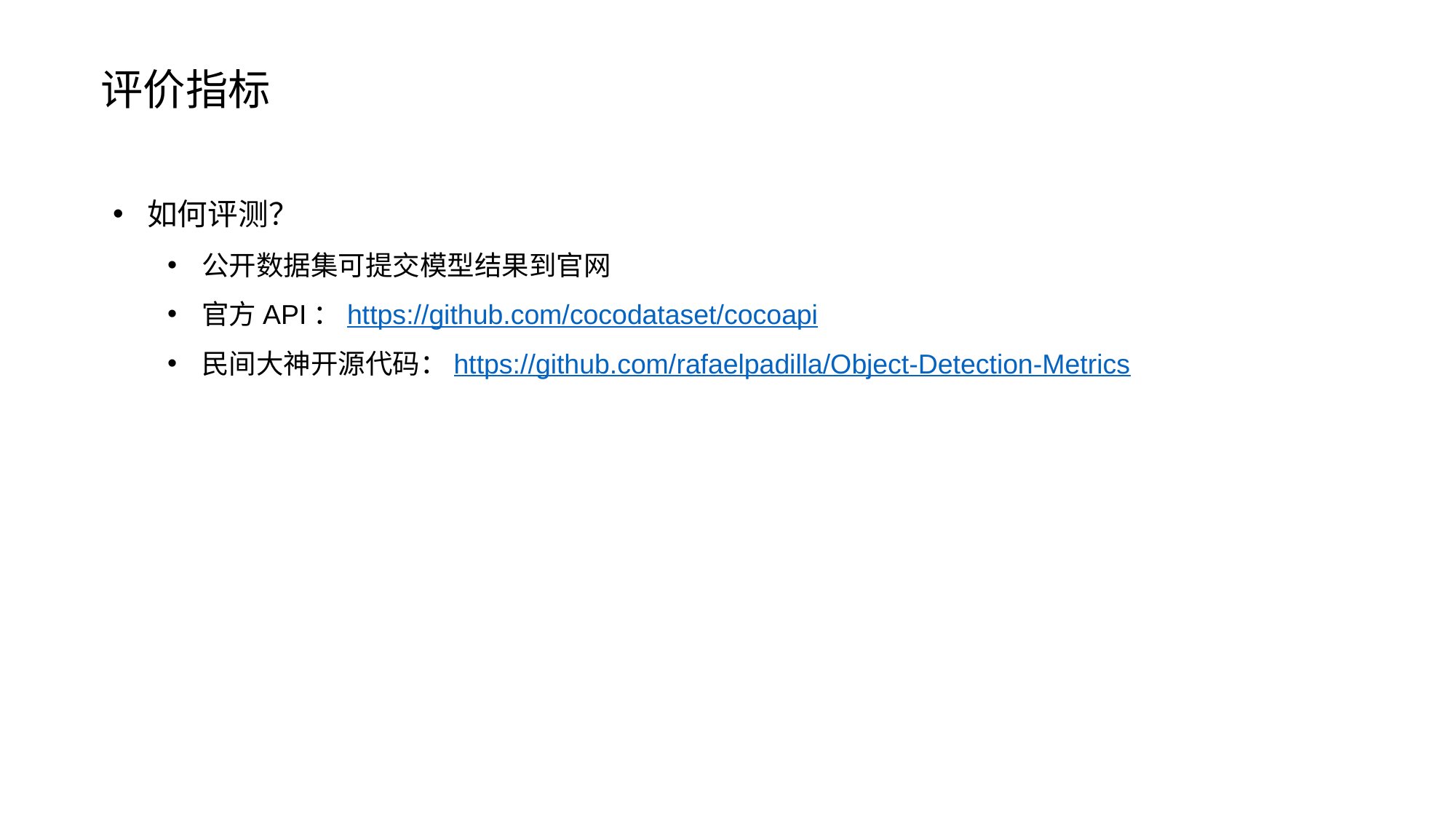

评价指标
如何评测？
公开数据集可提交模型结果到官网
官方API：https://github.com/cocodataset/cocoapi
民间大神开源代码：https://github.com/rafaelpadilla/Object-Detection-Metrics